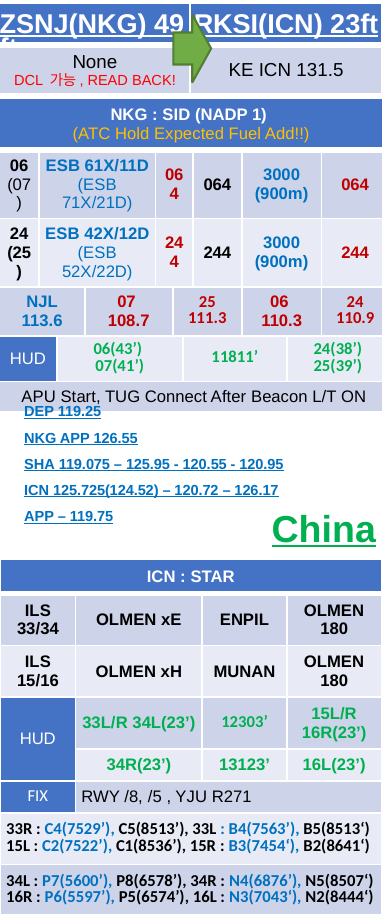

| ZSNJ(NKG) 49ft | RKSI(ICN) 23ft |
| --- | --- |
| None DCL 가능, READ BACK! | KE ICN 131.5 |

| NKG : SID (NADP 1) (ATC Hold Expected Fuel Add!!) |  |  |  |  |  |  |  |  |  |  |
| --- | --- | --- | --- | --- | --- | --- | --- | --- | --- | --- |
| 06 (07) | ESB 61X/11D (ESB 71X/21D) |  |  | 064 |  |  | 064 | 3000 (900m) | 3000 900m | 064 |
| 24 (25) | ESB 42X/12D (ESB 52X/22D) |  |  | 244 |  |  | 244 | 3000 (900m) | 3000 900m | 244 |
| NJL 113.6 |  |  | 07 108.7 |  | 25 111.3 |  |  | 06 110.3 |  | 24 110.9 |
| HUD |  | 06(43’) 07(41’) |  |  |  | 11811’ |  |  | 24(38’) 25(39’) |  |
| APU Start, TUG Connect After Beacon L/T ON |  |  |  |  |  |  |  |  |  |  |
DEP 119.25
NKG APP 126.55
SHA 119.075 – 125.95 - 120.55 - 120.95
ICN 125.725(124.52) – 120.72 – 126.17
APP – 119.75
China
| ICN : STAR |  |  |  |
| --- | --- | --- | --- |
| ILS 33/34 | OLMEN xE | ENPIL | OLMEN 180 |
| ILS 15/16 | OLMEN xH | MUNAN | OLMEN 180 |
| HUD | 33L/R 34L(23’) | 12303’ | 15L/R 16R(23’) |
|  | 34R(23’) | 13123’ | 16L(23’) |
| FIX | RWY /8, /5 , YJU R271 |  |  |
| 33R : C4(7529’), C5(8513’), 33L : B4(7563’), B5(8513‘) 15L : C2(7522’), C1(8536’), 15R : B3(7454‘), B2(8641‘) |  |  |  |
| 34L : P7(5600’), P8(6578’), 34R : N4(6876’), N5(8507‘) 16R : P6(5597’), P5(6574’), 16L : N3(7043‘), N2(8444‘) |  |  |  |
| 8NM 180kts, 5NM 160kts, Parr TAXI 10kts이상, HIRO |  |  |  |